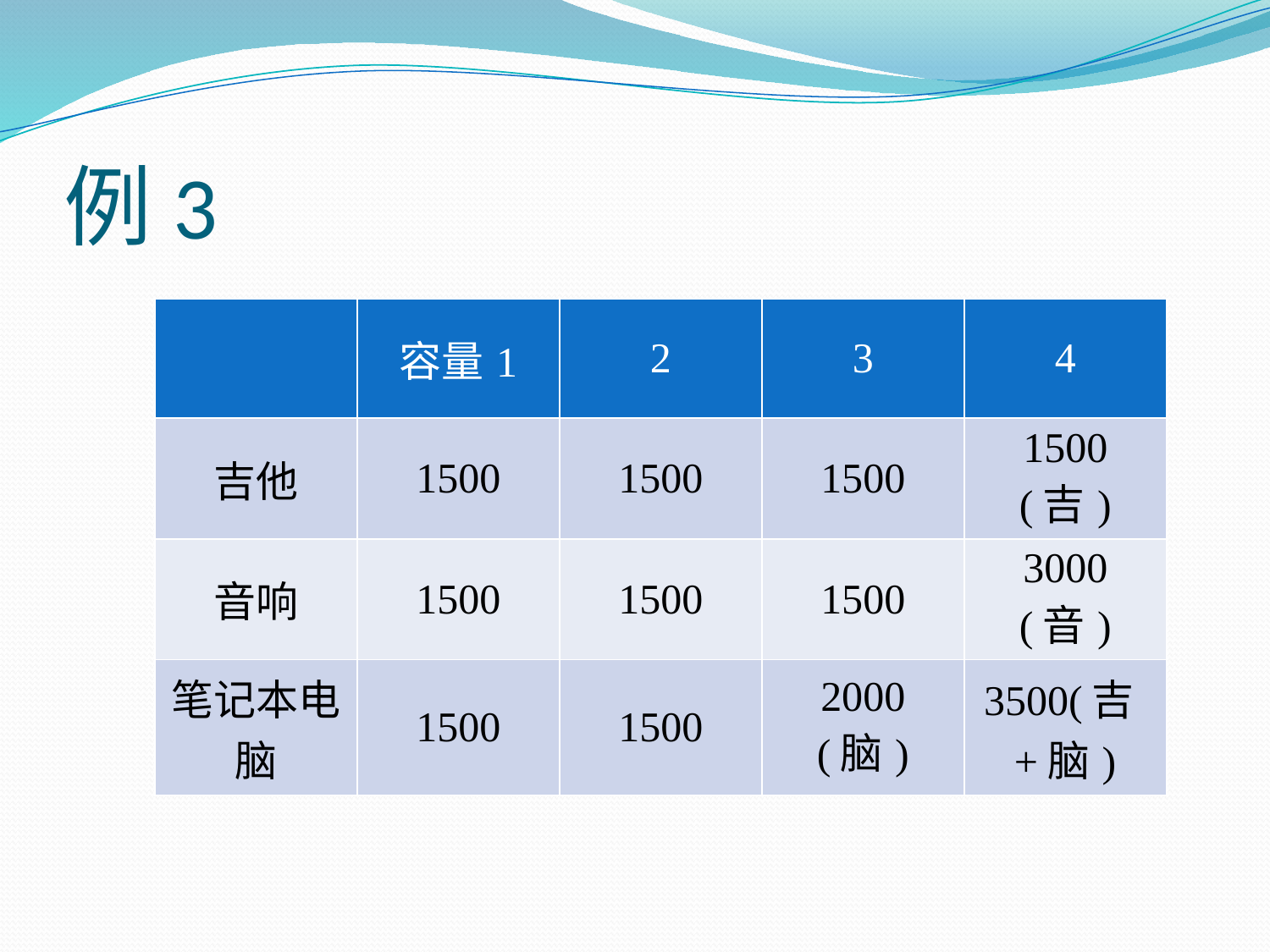

# 例3
|  | 容量1 | 2 | 3 | 4 |
| --- | --- | --- | --- | --- |
| 吉他 | 1500 | 1500 | 1500 | 1500(吉) |
| 音响 | 1500 | 1500 | 1500 | 3000(音) |
| 笔记本电脑 | 1500 | 1500 | 2000(脑) | 3500(吉+脑) |